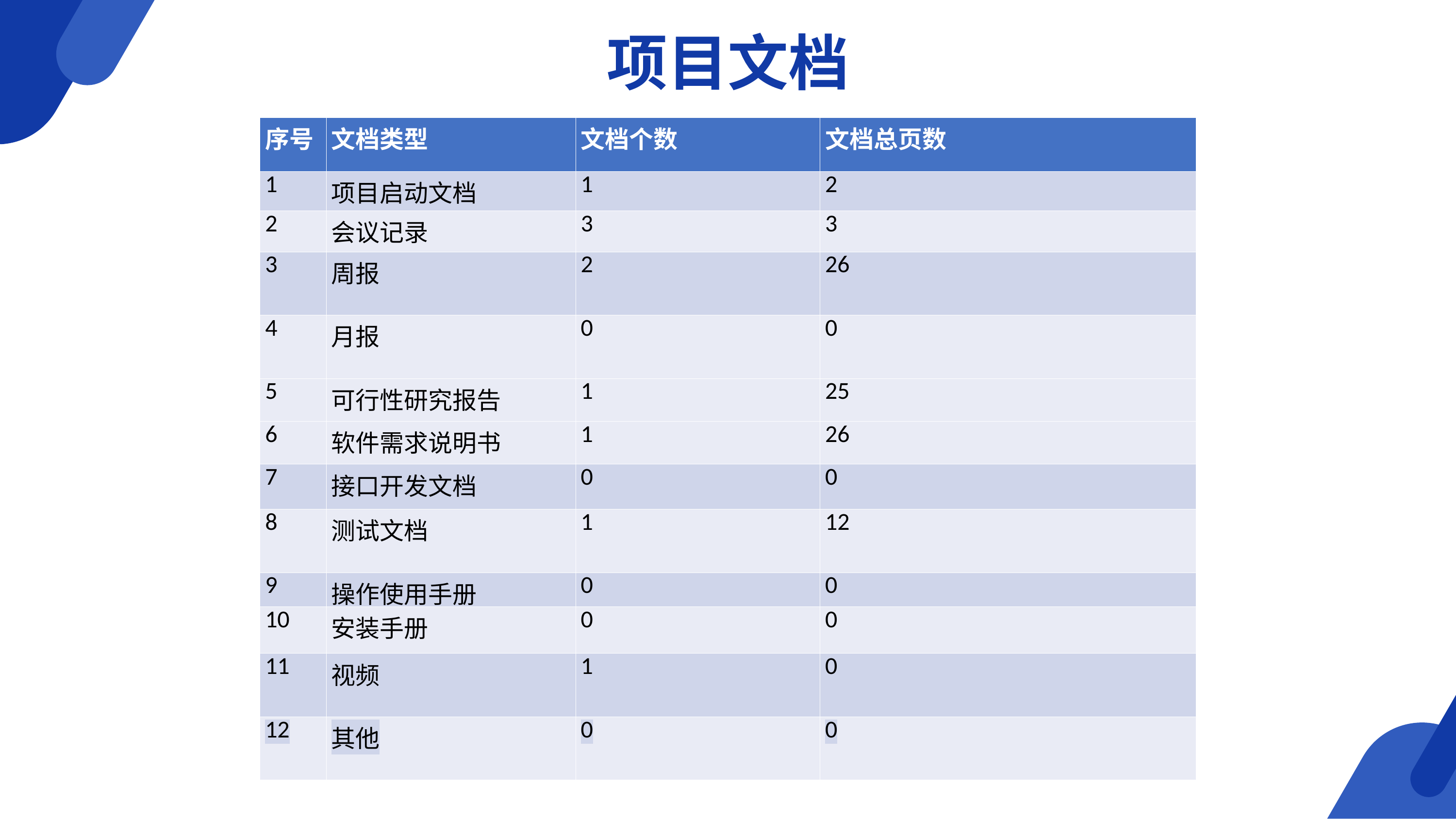

项目文档
| 序号 | 文档类型 | 文档个数 | 文档总页数 |
| --- | --- | --- | --- |
| 1 | 项目启动文档 | 1 | 2 |
| 2 | 会议记录 | 3 | 3 |
| 3 | 周报 | 2 | 26 |
| 4 | 月报 | 0 | 0 |
| 5 | 可行性研究报告 | 1 | 25 |
| 6 | 软件需求说明书 | 1 | 26 |
| 7 | 接口开发文档 | 0 | 0 |
| 8 | 测试文档 | 1 | 12 |
| 9 | 操作使用手册 | 0 | 0 |
| 10 | 安装手册 | 0 | 0 |
| 11 | 视频 | 1 | 0 |
| 12 | 其他 | 0 | 0 |